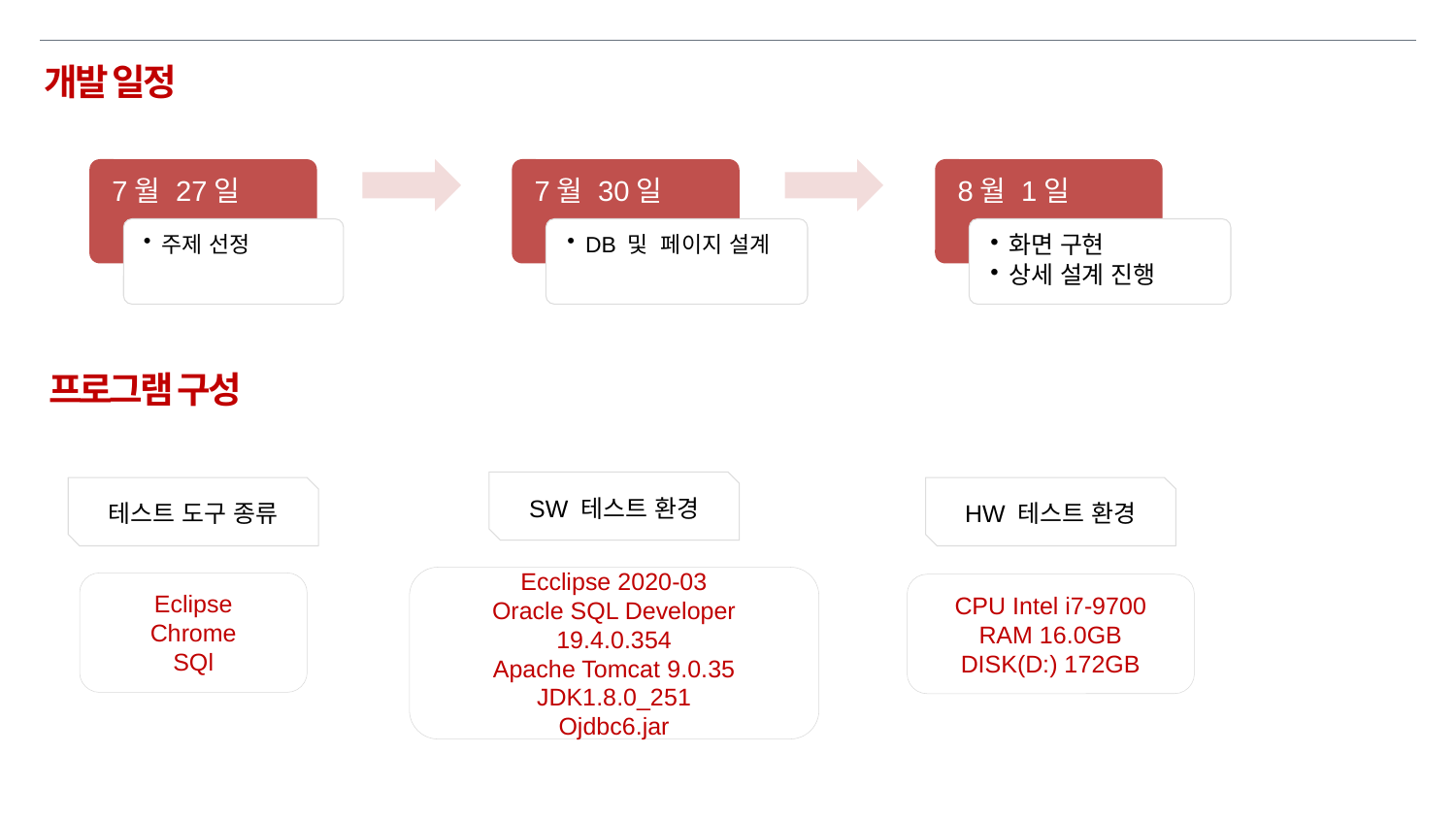

개발 일정

7월 27일

7월 30일

8월 1일

주제 선정

DB 및  페이지 설계

화면 구현
상세 설계 진행
프로그램 구성

SW 테스트 환경

테스트 도구 종류

HW 테스트 환경
Ecclipse 2020-03
Oracle SQL Developer 19.4.0.354
Apache Tomcat 9.0.35
JDK1.8.0_251
Ojdbc6.jar
Eclipse
Chrome
SQl
CPU Intel i7-9700
RAM 16.0GB
DISK(D:) 172GB